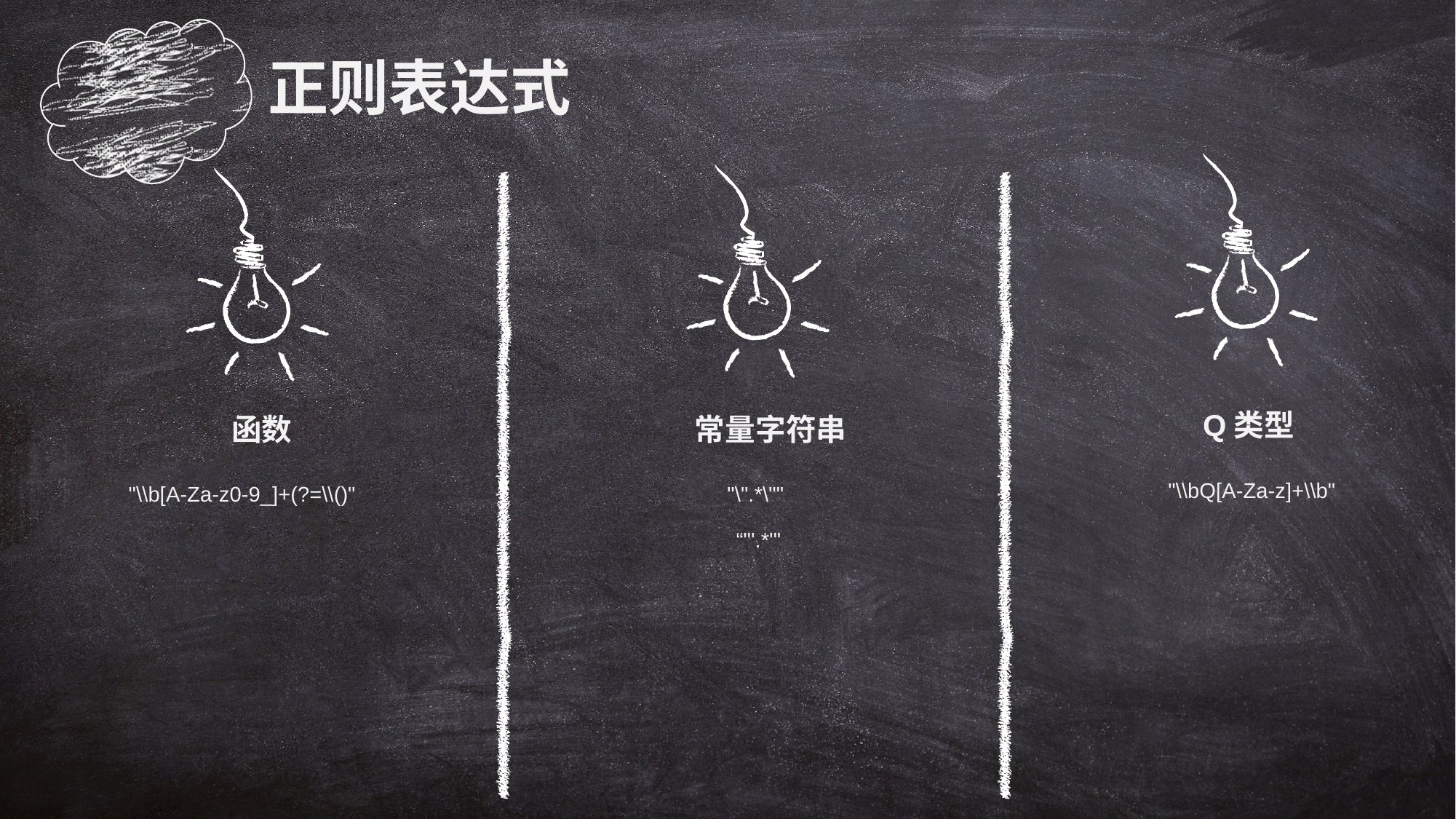

正则表达式

Q类型
函数
常量字符串
"\\bQ[A-Za-z]+\\b"
"\\b[A-Za-z0-9_]+(?=\\()"
"\".*\""
“"'.*'"